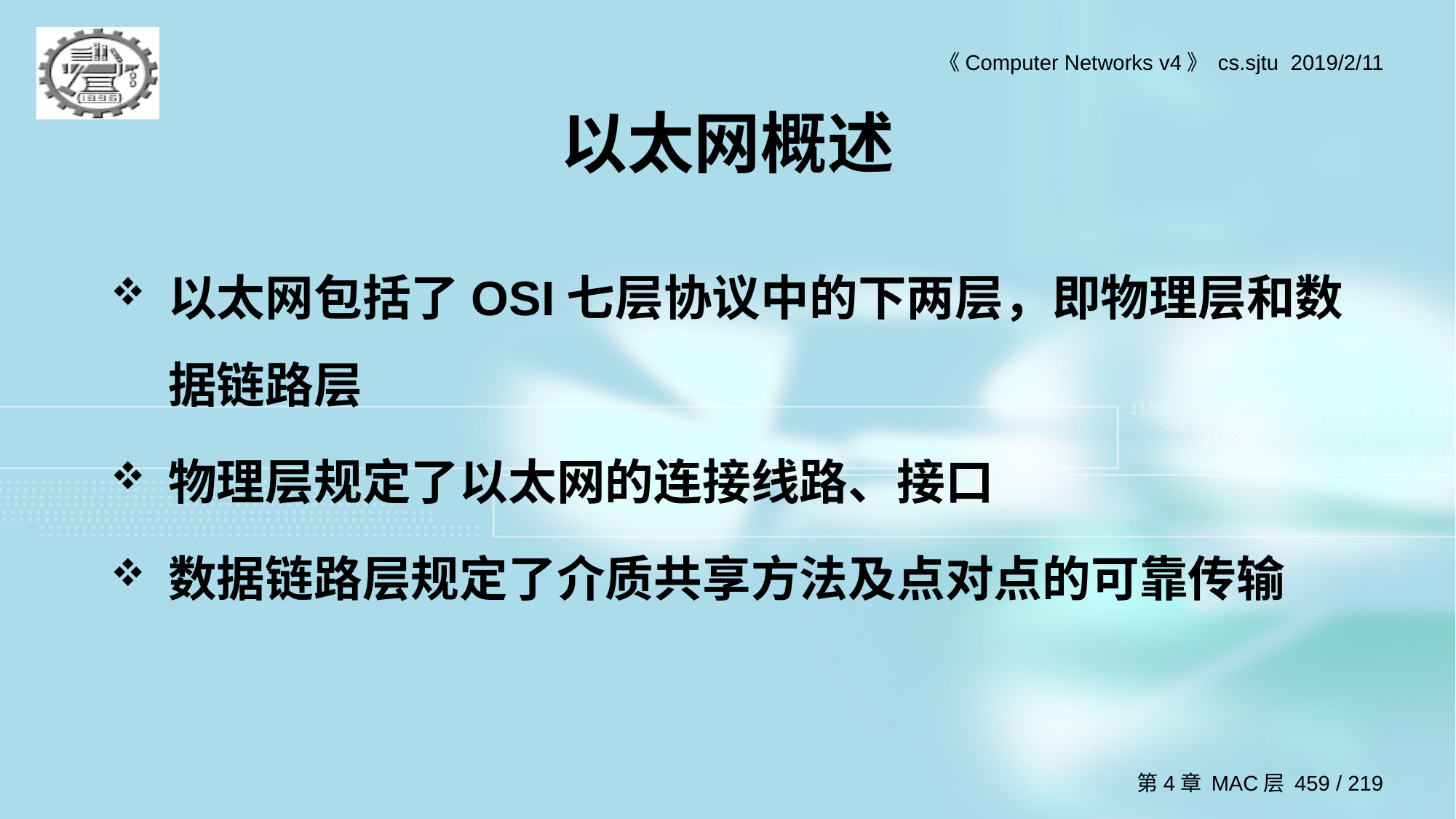

# 以太网概述
以太网包括了OSI七层协议中的下两层，即物理层和数据链路层
物理层规定了以太网的连接线路、接口
数据链路层规定了介质共享方法及点对点的可靠传输